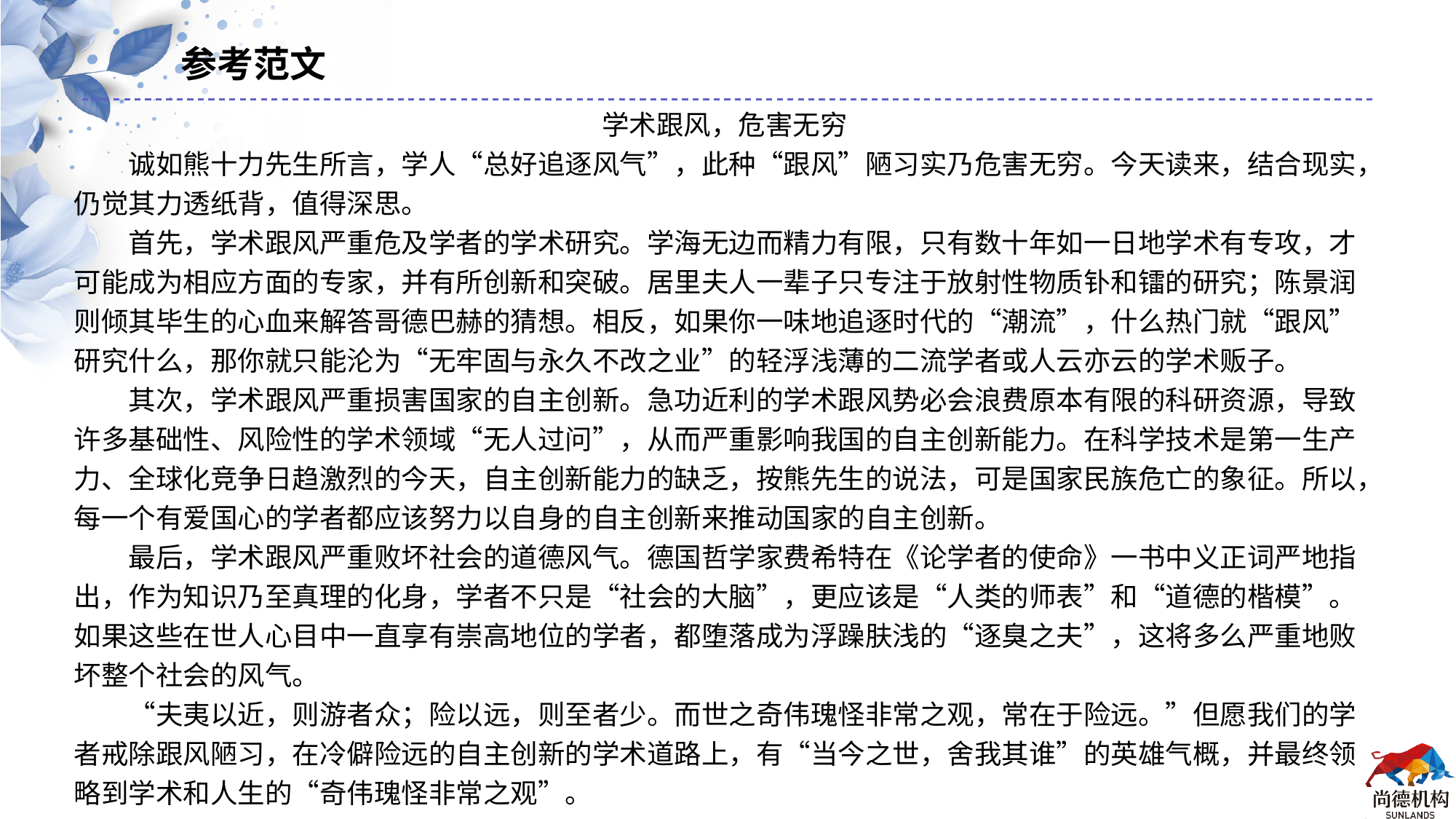

参考范文
学术跟风，危害无穷
　　诚如熊十力先生所言，学人“总好追逐风气”，此种“跟风”陋习实乃危害无穷。今天读来，结合现实，仍觉其力透纸背，值得深思。
　　首先，学术跟风严重危及学者的学术研究。学海无边而精力有限，只有数十年如一日地学术有专攻，才可能成为相应方面的专家，并有所创新和突破。居里夫人一辈子只专注于放射性物质钋和镭的研究；陈景润则倾其毕生的心血来解答哥德巴赫的猜想。相反，如果你一味地追逐时代的“潮流”，什么热门就“跟风”研究什么，那你就只能沦为“无牢固与永久不改之业”的轻浮浅薄的二流学者或人云亦云的学术贩子。
　　其次，学术跟风严重损害国家的自主创新。急功近利的学术跟风势必会浪费原本有限的科研资源，导致许多基础性、风险性的学术领域“无人过问”，从而严重影响我国的自主创新能力。在科学技术是第一生产力、全球化竞争日趋激烈的今天，自主创新能力的缺乏，按熊先生的说法，可是国家民族危亡的象征。所以，每一个有爱国心的学者都应该努力以自身的自主创新来推动国家的自主创新。
　　最后，学术跟风严重败坏社会的道德风气。德国哲学家费希特在《论学者的使命》一书中义正词严地指出，作为知识乃至真理的化身，学者不只是“社会的大脑”，更应该是“人类的师表”和“道德的楷模”。如果这些在世人心目中一直享有崇高地位的学者，都堕落成为浮躁肤浅的“逐臭之夫”，这将多么严重地败坏整个社会的风气。
　　“夫夷以近，则游者众；险以远，则至者少。而世之奇伟瑰怪非常之观，常在于险远。”但愿我们的学者戒除跟风陋习，在冷僻险远的自主创新的学术道路上，有“当今之世，舍我其谁”的英雄气概，并最终领略到学术和人生的“奇伟瑰怪非常之观”。